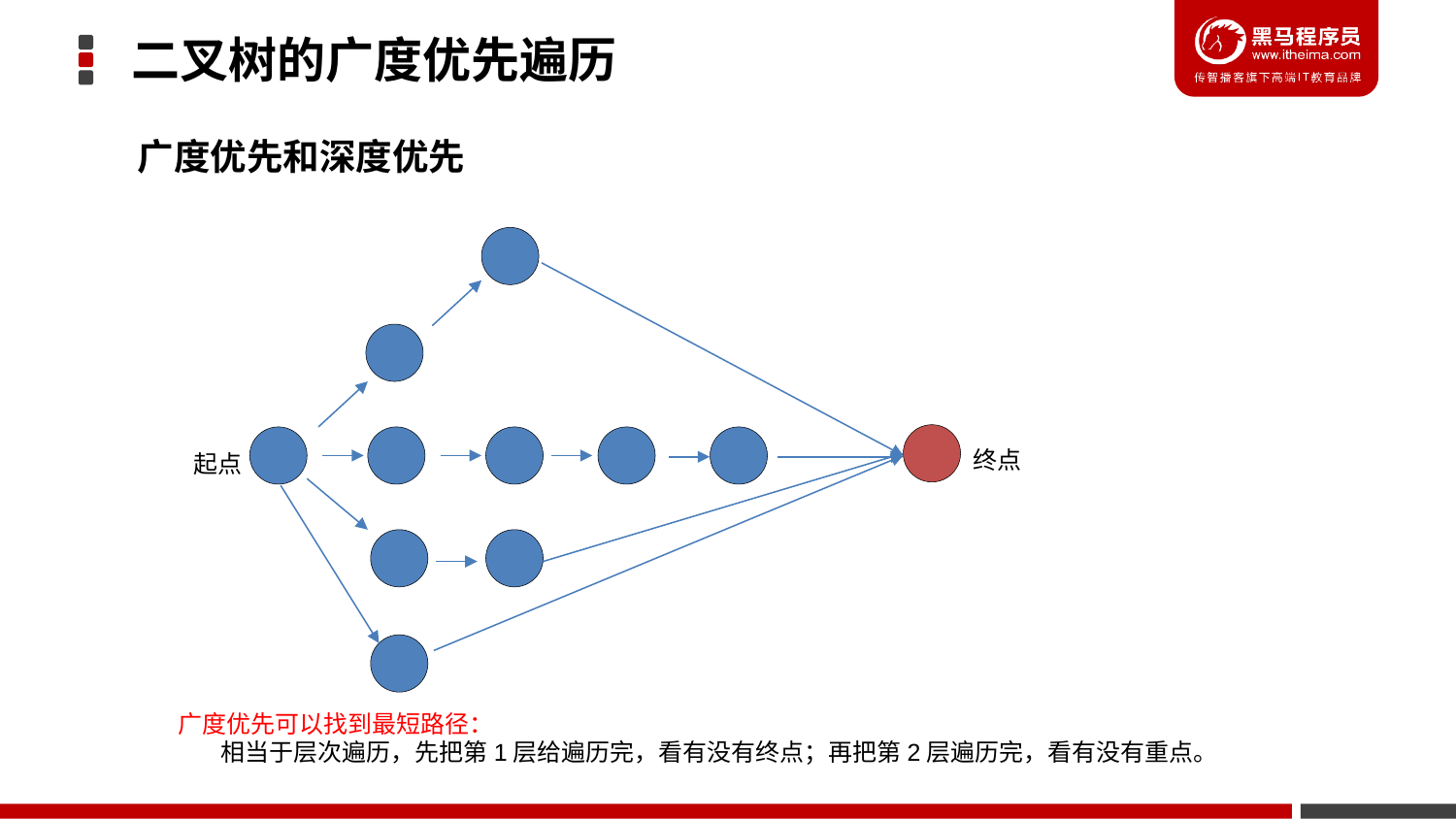

二叉树的广度优先遍历
广度优先和深度优先

终点
起点

广度优先可以找到最短路径：
       相当于层次遍历，先把第1层给遍历完，看有没有终点；再把第2层遍历完，看有没有重点。